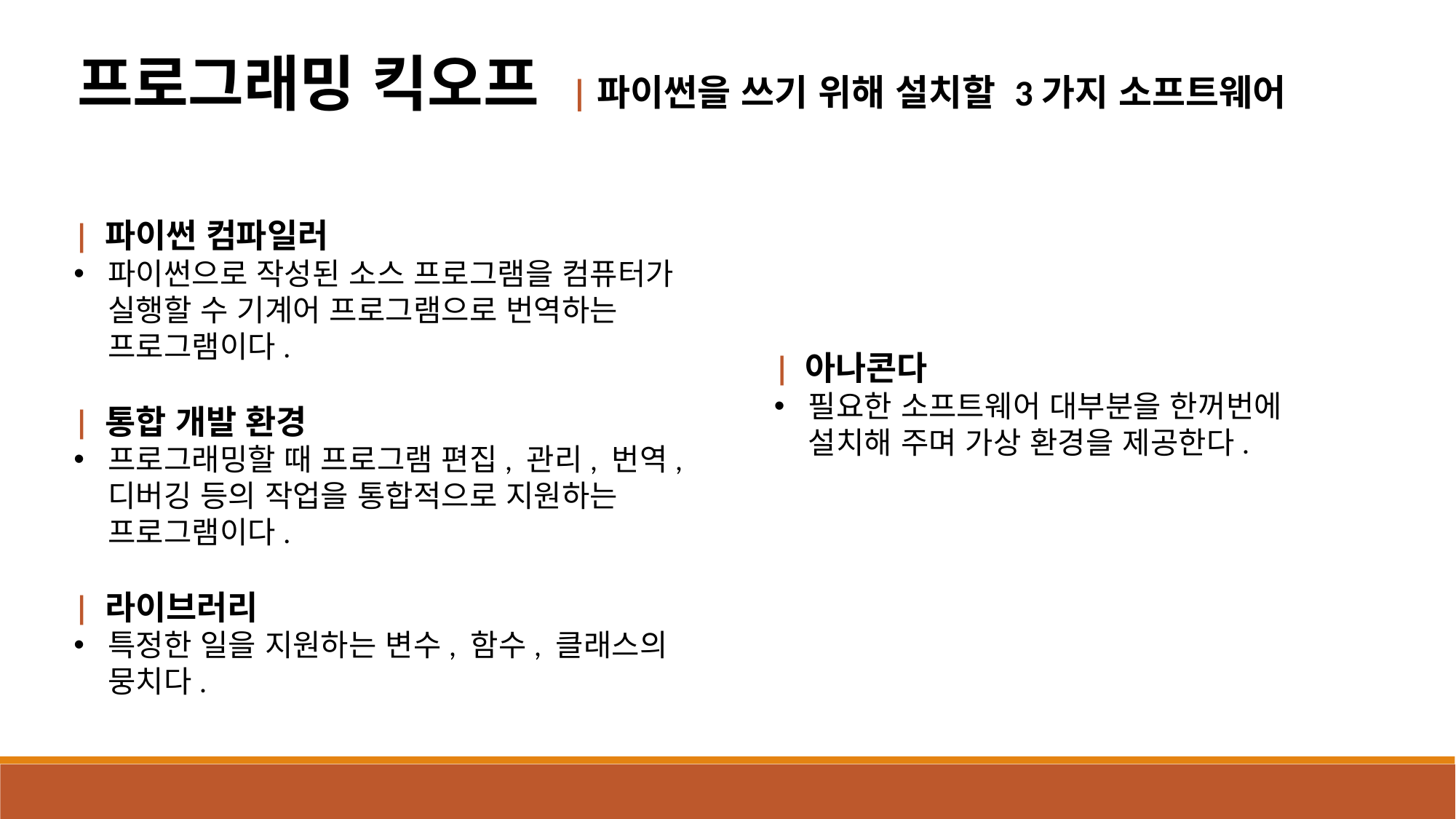

프로그래밍 킥오프 |파이썬을 쓰기 위해 설치할 3가지 소프트웨어
| 파이썬 컴파일러
파이썬으로 작성된 소스 프로그램을 컴퓨터가 실행할 수 기계어 프로그램으로 번역하는 프로그램이다.

| 통합 개발 환경
프로그래밍할 때 프로그램 편집, 관리, 번역, 디버깅 등의 작업을 통합적으로 지원하는 프로그램이다.

| 라이브러리
특정한 일을 지원하는 변수, 함수, 클래스의 뭉치다.
| 아나콘다
필요한 소프트웨어 대부분을 한꺼번에 설치해 주며 가상 환경을 제공한다.